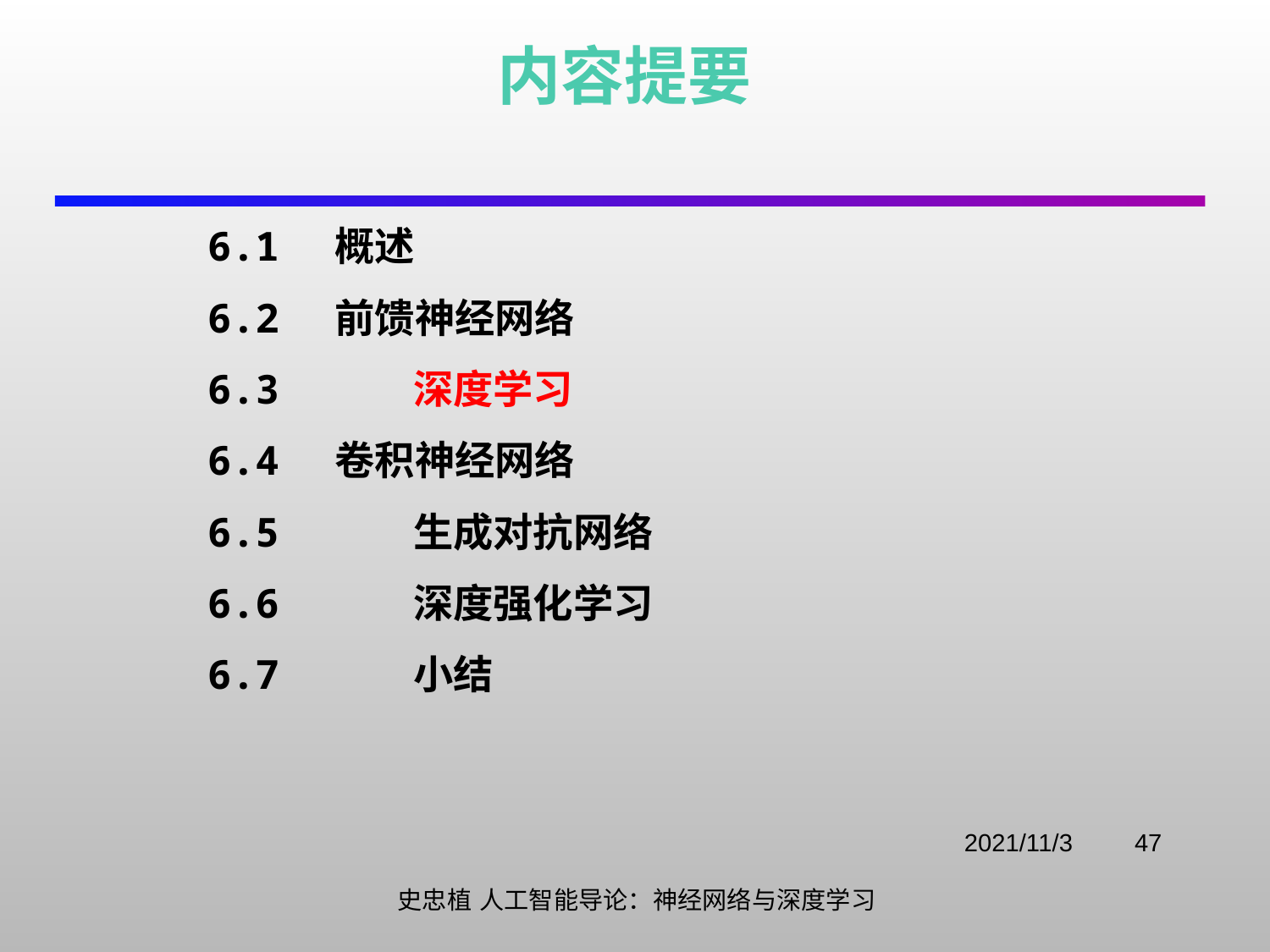

# 内容提要
6.1  概述
6.2  前馈神经网络
6.3  	深度学习
6.4  卷积神经网络
6.5  	生成对抗网络
6.6  	深度强化学习
6.7  	小结

2021/11/3
47
史忠植 人工智能导论：神经网络与深度学习